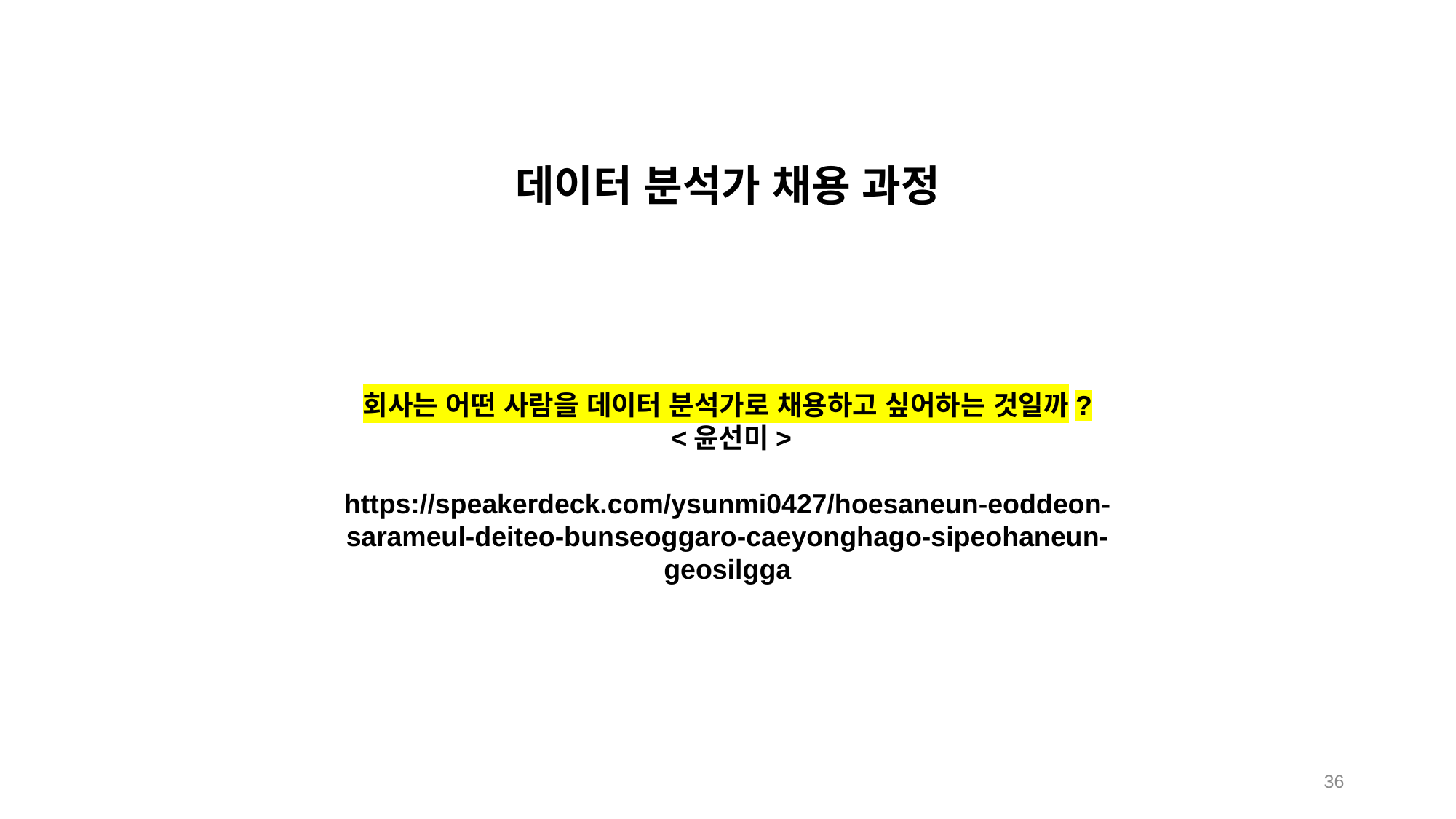

데이터 분석가 채용 과정
회사는 어떤 사람을 데이터 분석가로 채용하고 싶어하는 것일까?
 <윤선미>

https://speakerdeck.com/ysunmi0427/hoesaneun-eoddeon-sarameul-deiteo-bunseoggaro-caeyonghago-sipeohaneun-geosilgga
36